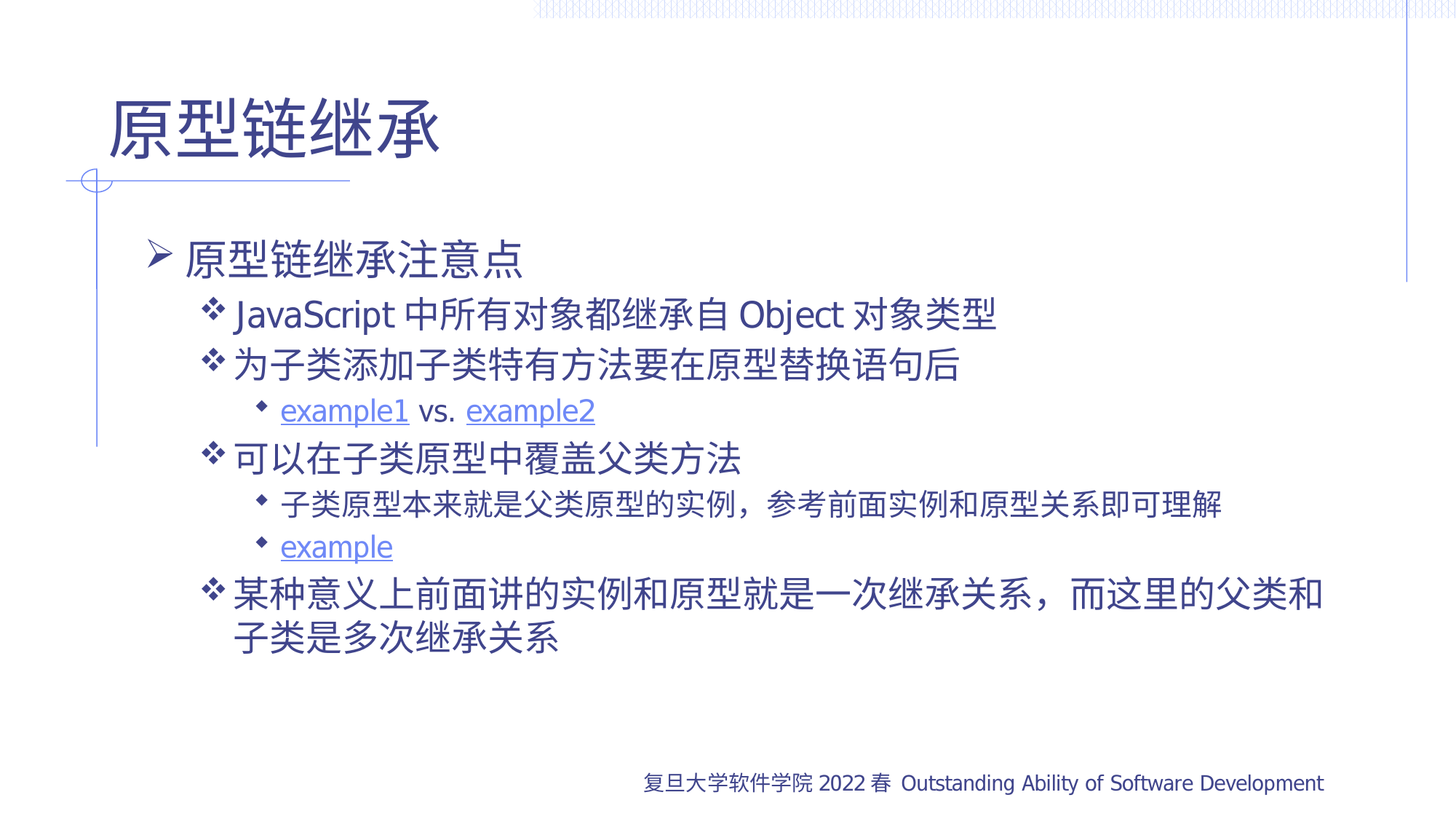

# 原型链继承
原型链继承注意点
JavaScript中所有对象都继承自Object对象类型
为子类添加子类特有方法要在原型替换语句后
example1 vs. example2
可以在子类原型中覆盖父类方法
子类原型本来就是父类原型的实例，参考前面实例和原型关系即可理解
example
某种意义上前面讲的实例和原型就是一次继承关系，而这里的父类和子类是多次继承关系